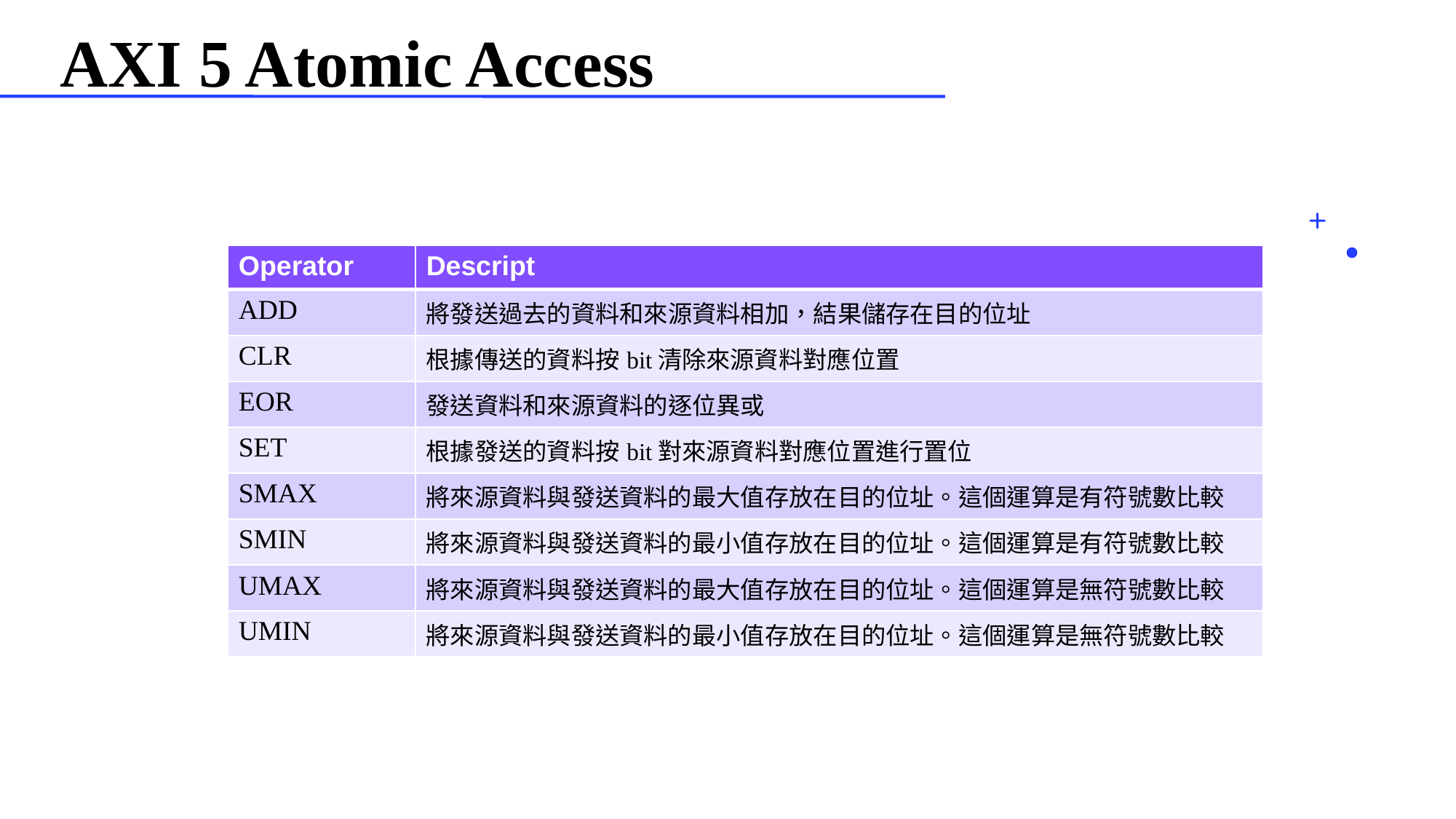

# AXI 5 Atomic Access
| Operator | Descript |
| --- | --- |
| ADD | 將發送過去的資料和來源資料相加，結果儲存在目的位址 |
| CLR | 根據傳送的資料按bit清除來源資料對應位置 |
| EOR | 發送資料和來源資料的逐位異或 |
| SET | 根據發送的資料按bit對來源資料對應位置進行置位 |
| SMAX | 將來源資料與發送資料的最大值存放在目的位址。這個運算是有符號數比較 |
| SMIN | 將來源資料與發送資料的最小值存放在目的位址。這個運算是有符號數比較 |
| UMAX | 將來源資料與發送資料的最大值存放在目的位址。這個運算是無符號數比較 |
| UMIN | 將來源資料與發送資料的最小值存放在目的位址。這個運算是無符號數比較 |